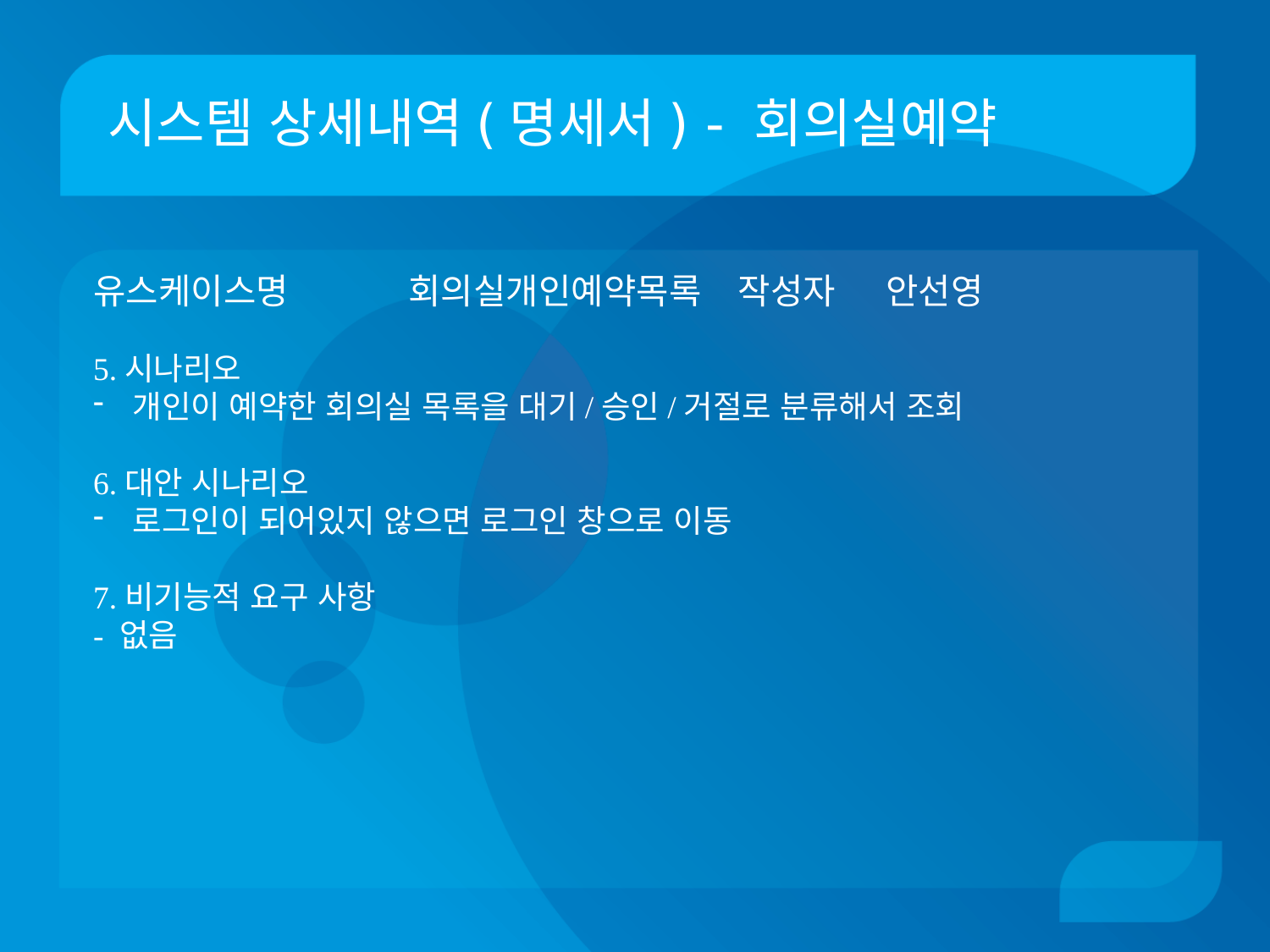

# 시스템 상세내역(명세서) - 회의실예약
유스케이스명            회의실개인예약목록	 작성자     안선영
5.시나리오
개인이 예약한 회의실 목록을 대기/승인/거절로 분류해서 조회

6.대안 시나리오
로그인이 되어있지 않으면 로그인 창으로 이동

7.비기능적 요구 사항
- 없음